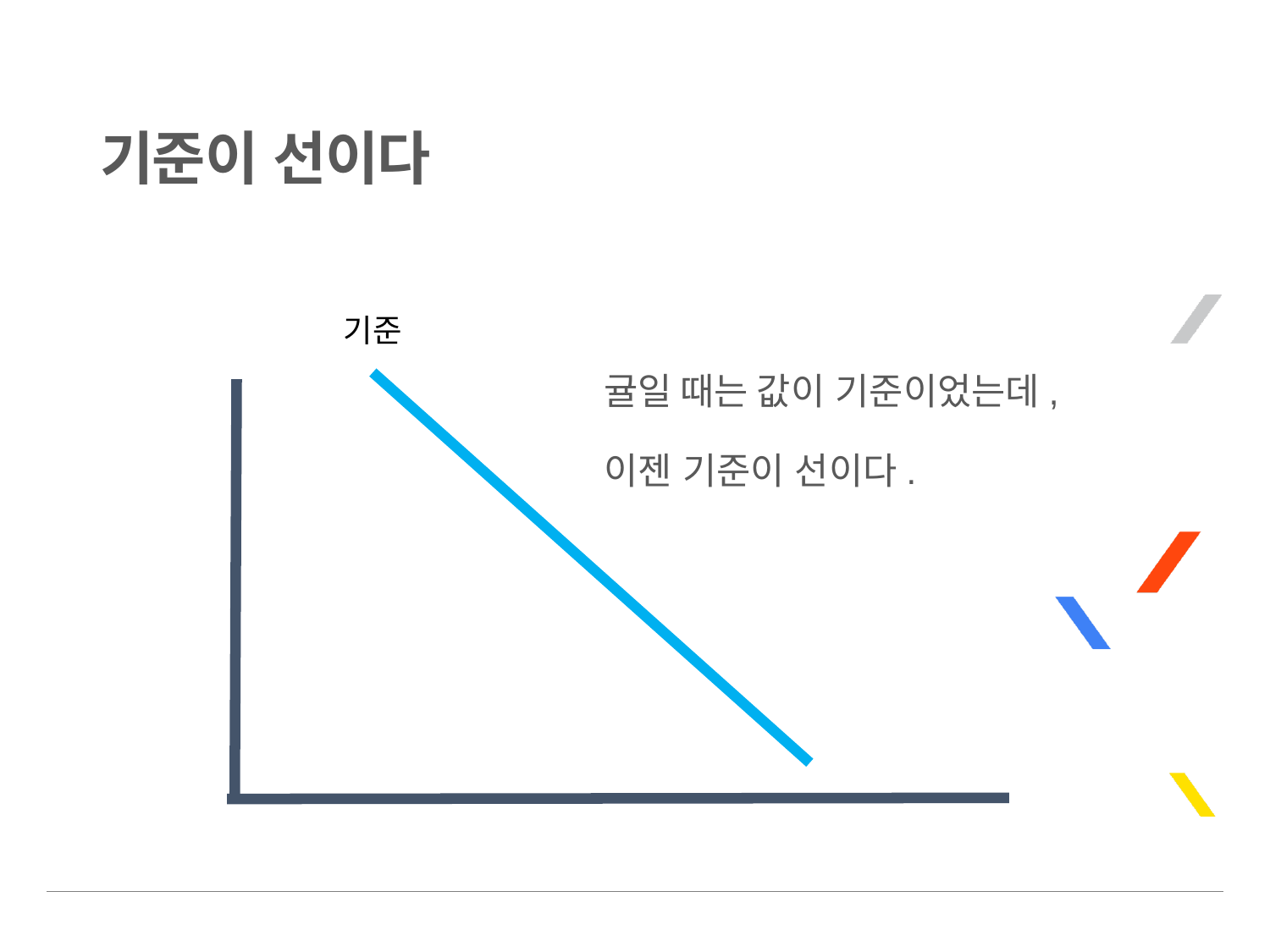

# 기준이 선이다
기준
귤일 때는 값이 기준이었는데,

이젠 기준이 선이다.